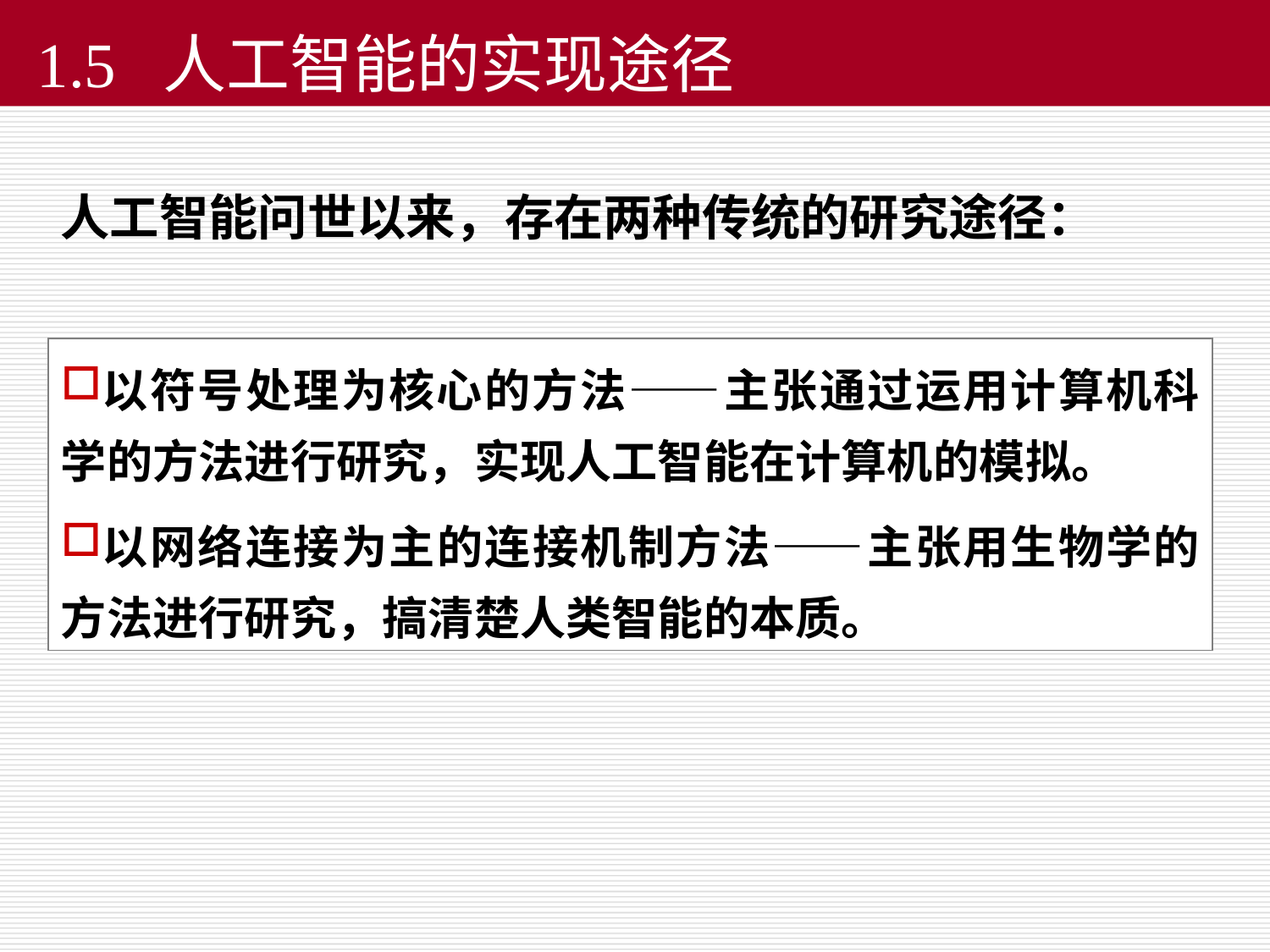

1.5  人工智能的实现途径
人工智能问世以来，存在两种传统的研究途径：
以符号处理为核心的方法——主张通过运用计算机科学的方法进行研究，实现人工智能在计算机的模拟。
以网络连接为主的连接机制方法——主张用生物学的方法进行研究，搞清楚人类智能的本质。
76